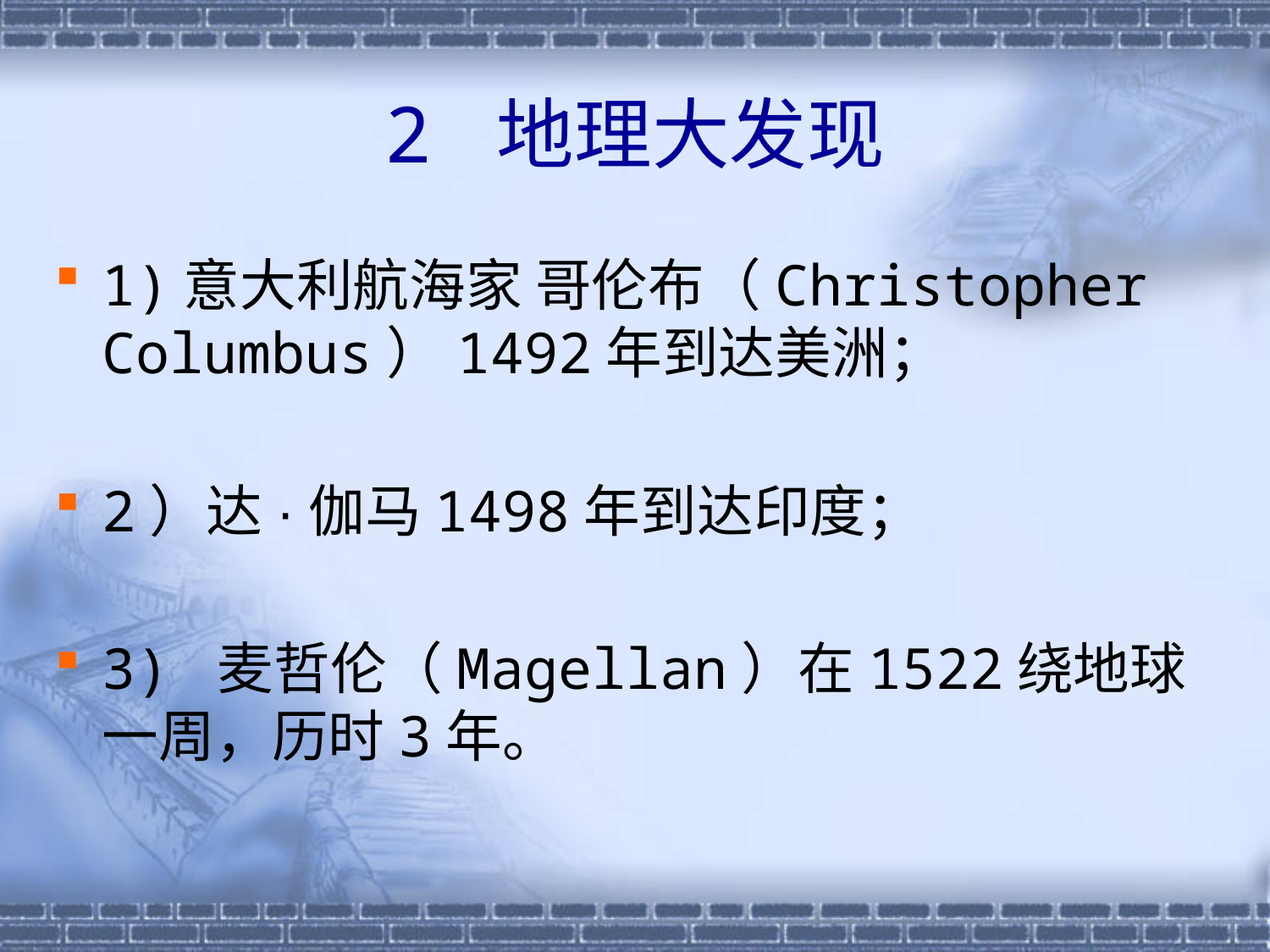

# 2 地理大发现
1)意大利航海家 哥伦布（Christopher Columbus）1492年到达美洲；

2）达·伽马1498年到达印度；

3) 麦哲伦（Magellan）在1522绕地球一周，历时3年。